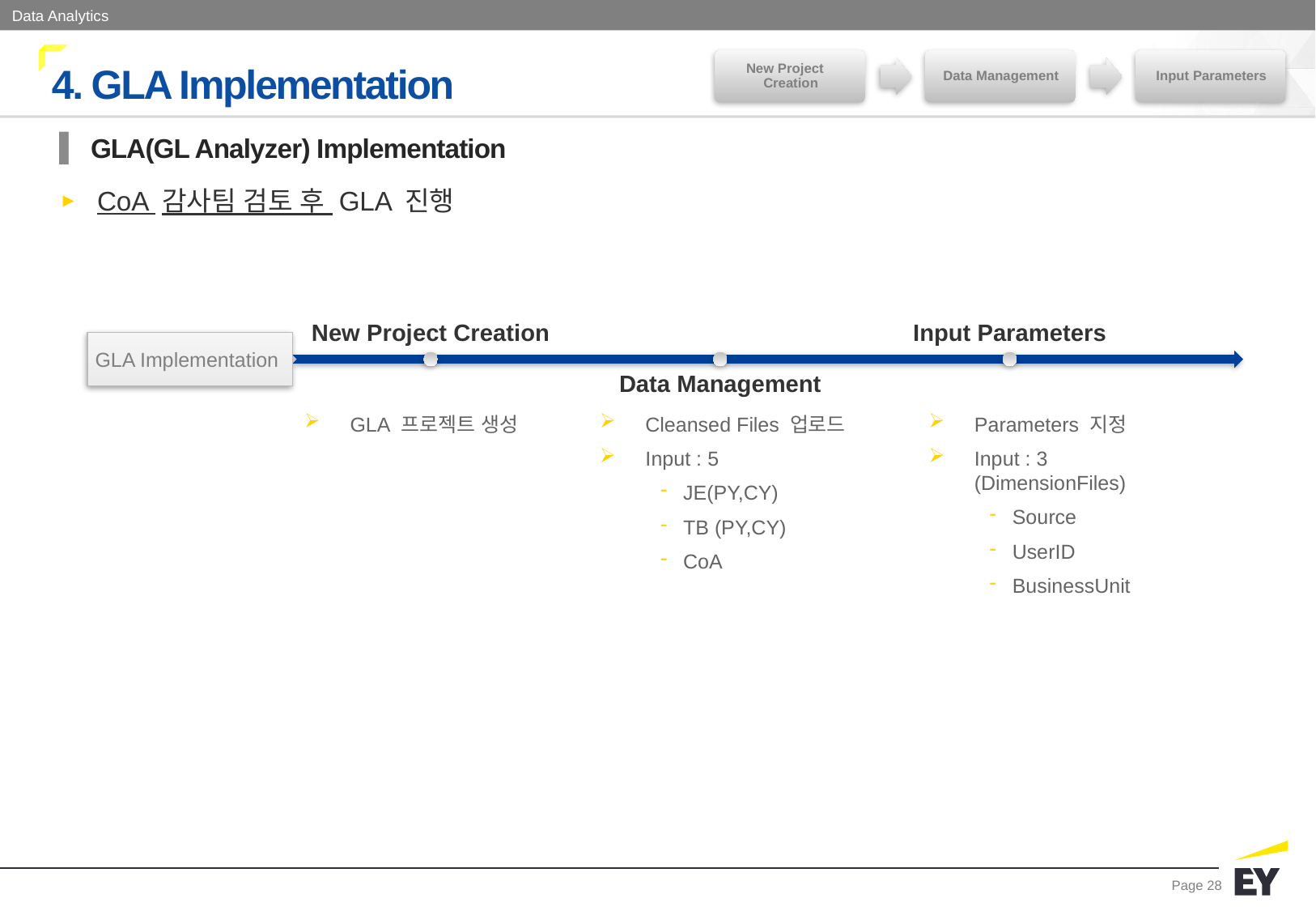

4. GLA Implementation
New Project    Creation

Data Management

Input Parameters
 GLA(GL Analyzer) Implementation

CoA 감사팀 검토 후 GLA 진행
GLA Implementation
New Project Creation
Data Management
Input Parameters
GLA 프로젝트 생성

Cleansed Files 업로드
Input : 5
JE(PY,CY)
TB (PY,CY)
CoA

Parameters 지정
Input : 3 (DimensionFiles)
Source
UserID
BusinessUnit